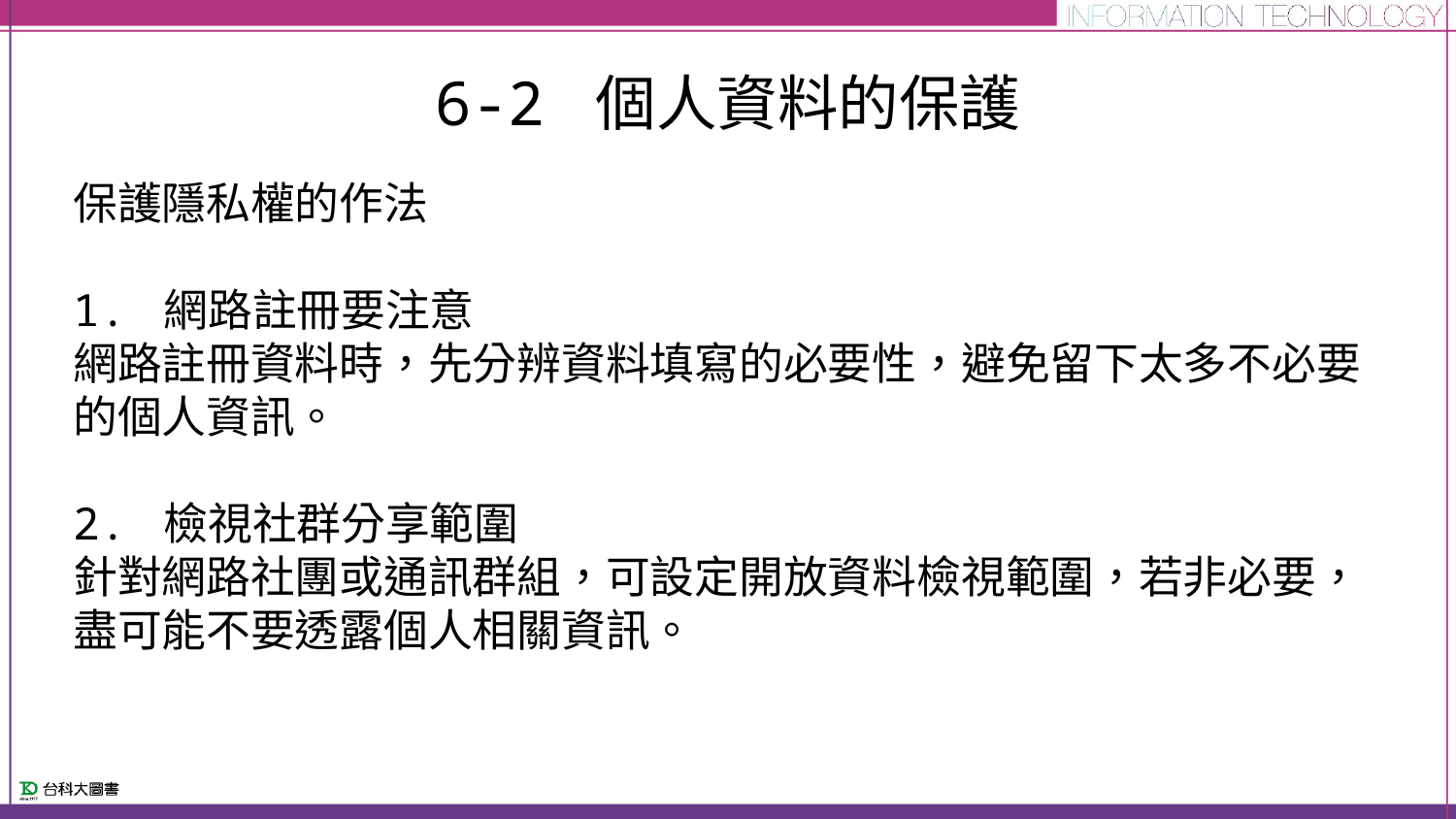

# 6-2 個人資料的保護
保護隱私權的作法

1. 網路註冊要注意
網路註冊資料時，先分辨資料填寫的必要性，避免留下太多不必要的個人資訊。

2. 檢視社群分享範圍
針對網路社團或通訊群組，可設定開放資料檢視範圍，若非必要，盡可能不要透露個人相關資訊。